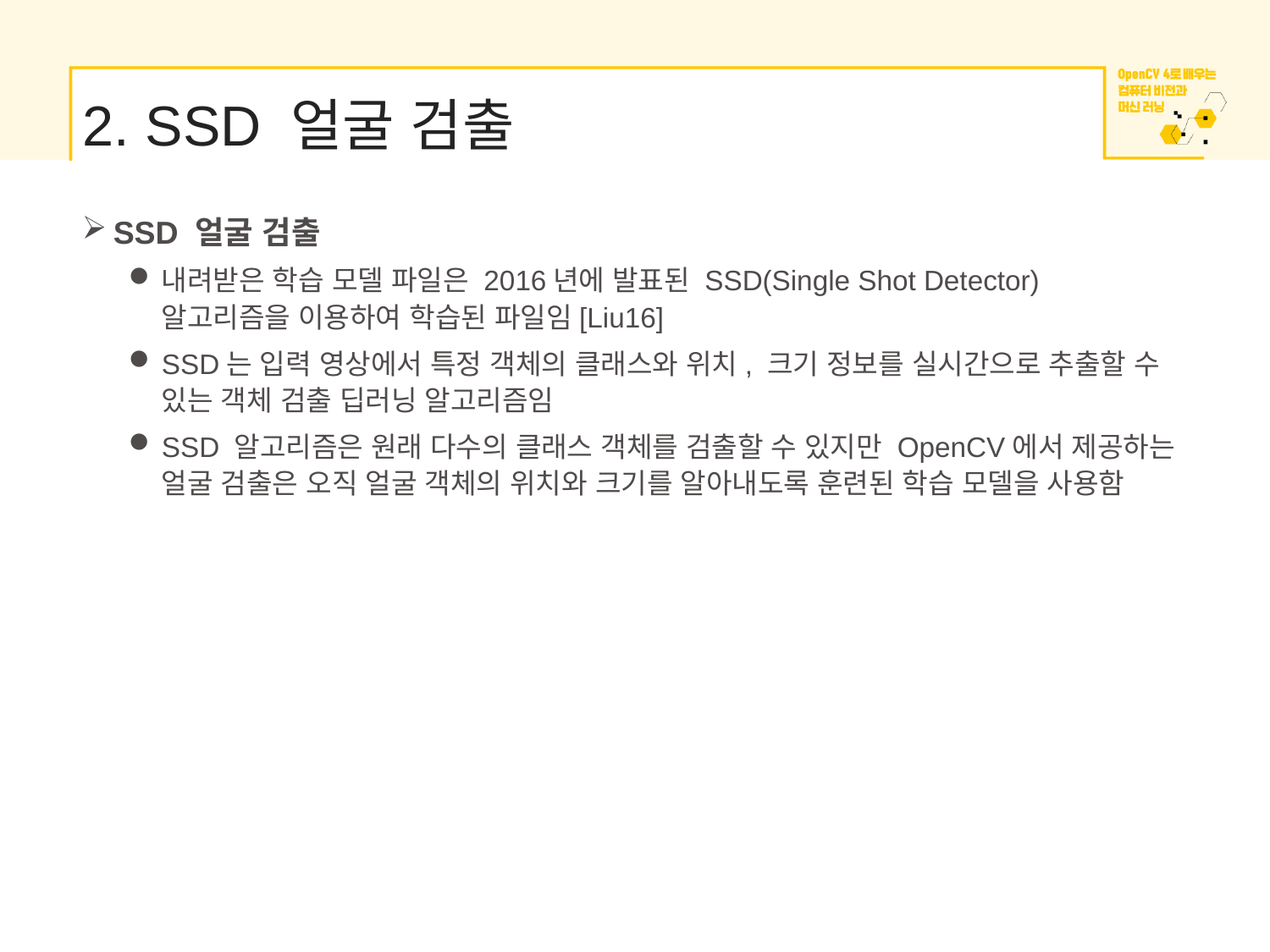

# 2. SSD 얼굴 검출
SSD 얼굴 검출
내려받은 학습 모델 파일은 2016년에 발표된 SSD(Single Shot Detector) 알고리즘을 이용하여 학습된 파일임[Liu16]
SSD는 입력 영상에서 특정 객체의 클래스와 위치, 크기 정보를 실시간으로 추출할 수 있는 객체 검출 딥러닝 알고리즘임
SSD 알고리즘은 원래 다수의 클래스 객체를 검출할 수 있지만 OpenCV에서 제공하는 얼굴 검출은 오직 얼굴 객체의 위치와 크기를 알아내도록 훈련된 학습 모델을 사용함